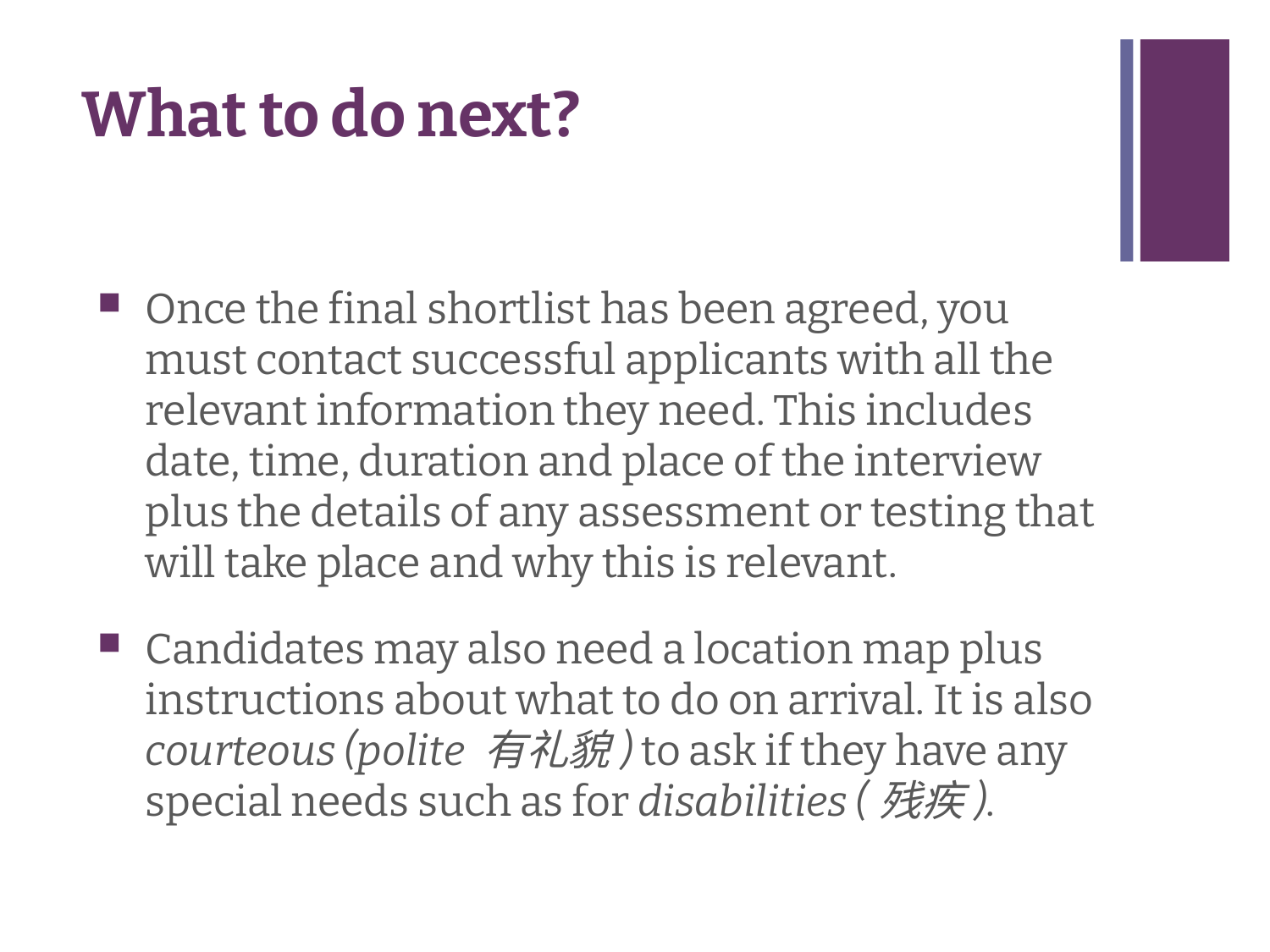

# What to do next?
Once the final shortlist has been agreed, you must contact successful applicants with all the relevant information they need. This includes date, time, duration and place of the interview plus the details of any assessment or testing that will take place and why this is relevant.
Candidates may also need a location map plus instructions about what to do on arrival. It is also courteous (polite 有礼貌) to ask if they have any special needs such as for disabilities (残疾).